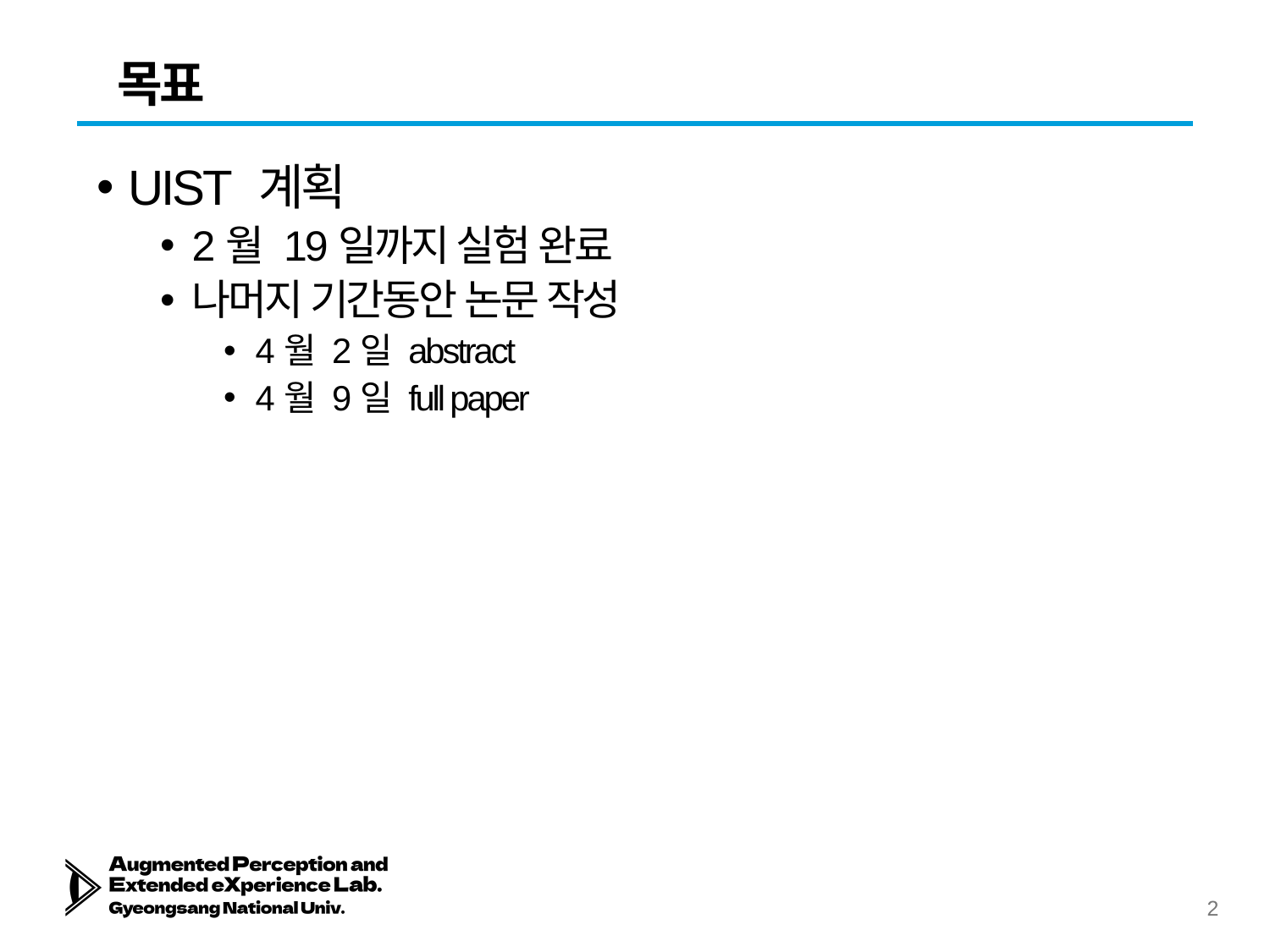

# 목표
UIST 계획
2월 19일까지 실험 완료
나머지 기간동안 논문 작성
4월 2일 abstract
4월 9일 full paper

2